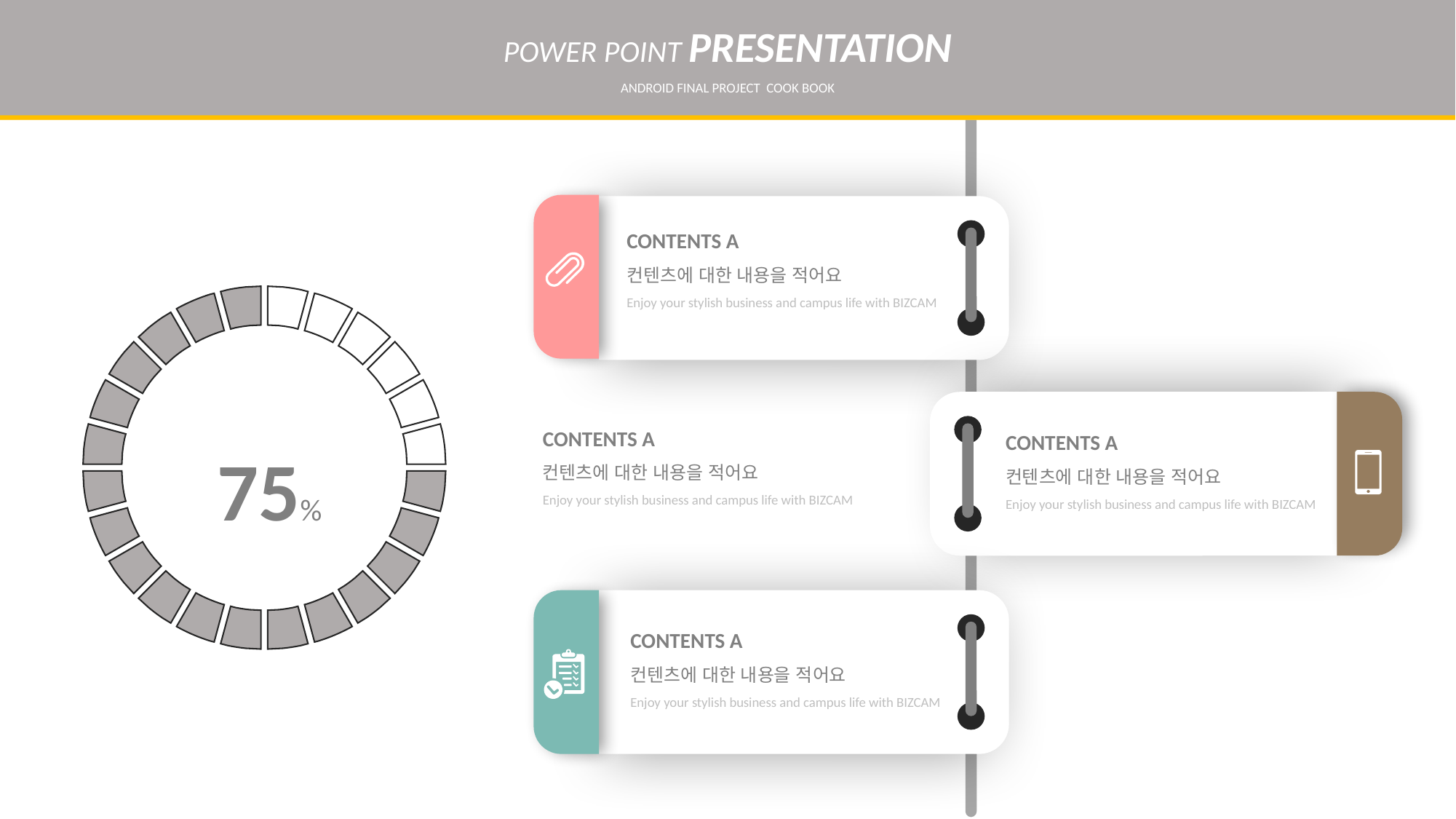

POWER POINT PRESENTATION
ANDROID FINAL PROJECT  COOK BOOK

CONTENTS A
컨텐츠에 대한 내용을 적어요
Enjoy your stylish business and campus life with BIZCAM

75%

CONTENTS A
컨텐츠에 대한 내용을 적어요
Enjoy your stylish business and campus life with BIZCAM
CONTENTS A
컨텐츠에 대한 내용을 적어요
Enjoy your stylish business and campus life with BIZCAM

CONTENTS A
컨텐츠에 대한 내용을 적어요
Enjoy your stylish business and campus life with BIZCAM